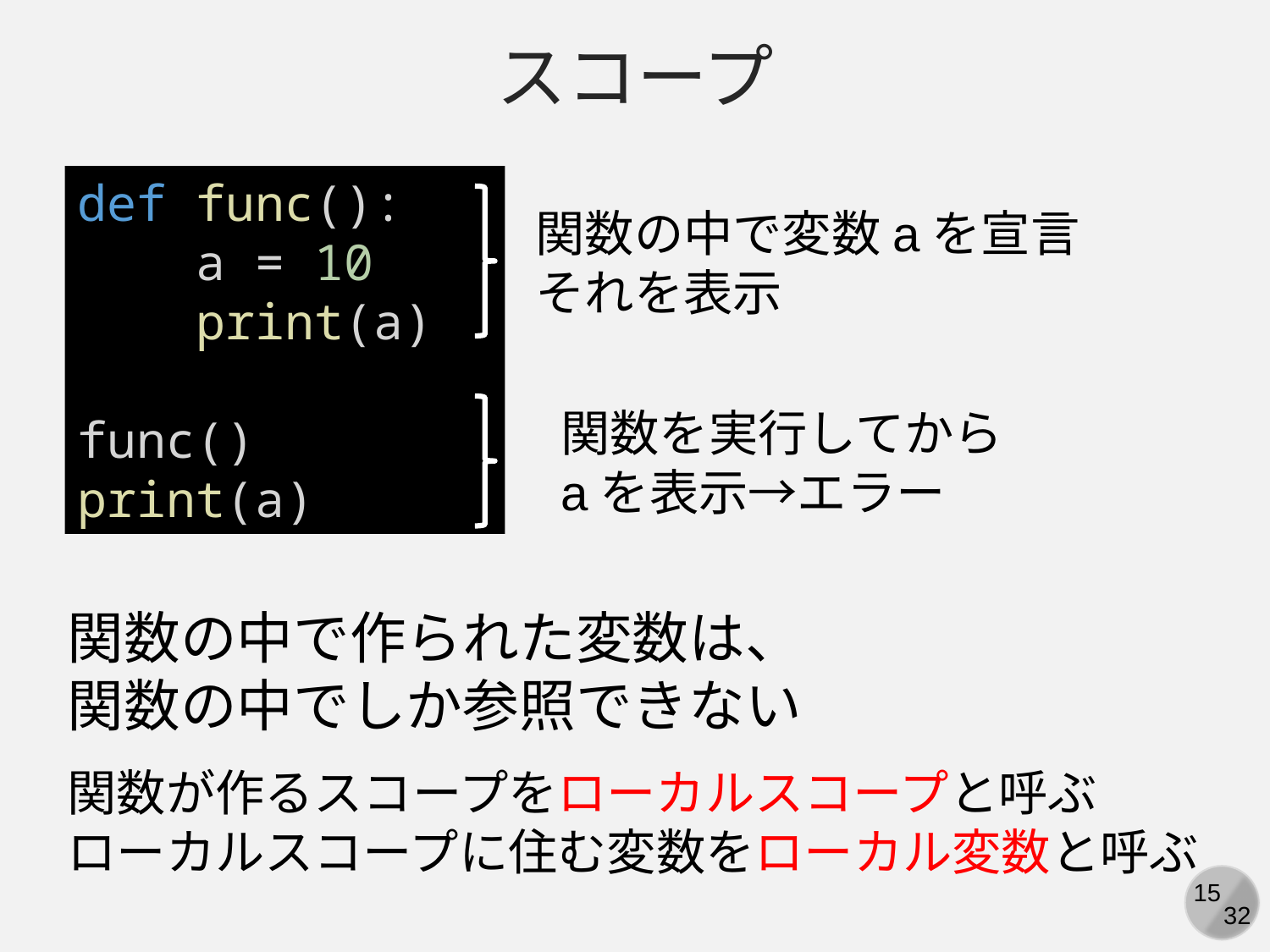

スコープ
def func():
    a = 10
    print(a)
func()
print(a)

関数の中で変数aを宣言
それを表示

関数を実行してから
aを表示→エラー
関数の中で作られた変数は、関数の中でしか参照できない
関数が作るスコープをローカルスコープと呼ぶ
ローカルスコープに住む変数をローカル変数と呼ぶ